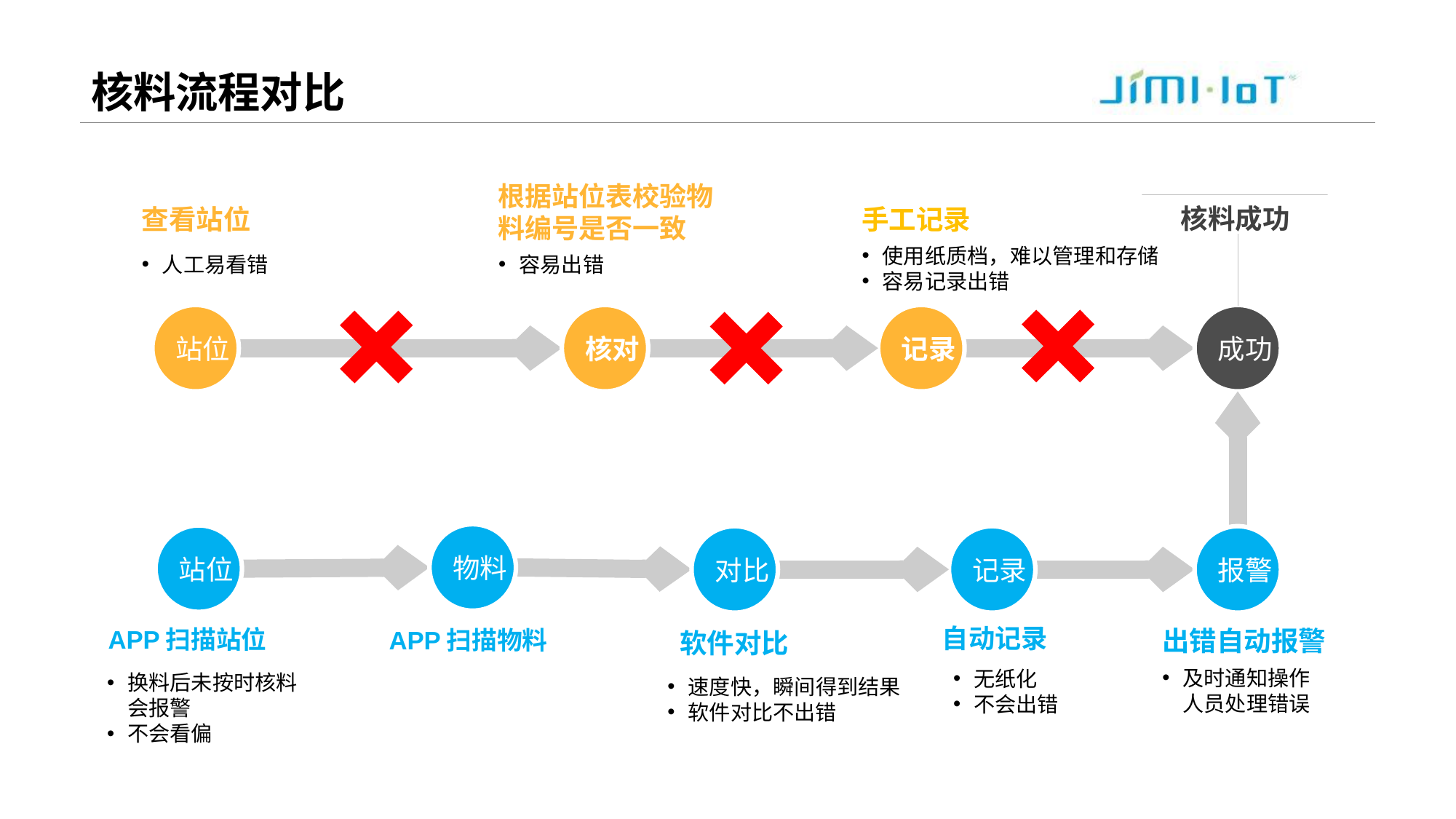

# 核料流程对比
根据站位表校验物料编号是否一致
查看站位
手工记录

核对
成功
物料
使用纸质档，难以管理和存储
容易记录出错

站位
对比
记录
报警
APP扫描物料
软件对比
自动记录
出错自动报警
核料成功

及时通知操作人员处理错误
换料后未按时核料会报警
不会看偏
人工易看错
容易出错
记录

站位
无纸化
不会出错
速度快，瞬间得到结果
软件对比不出错
APP扫描站位